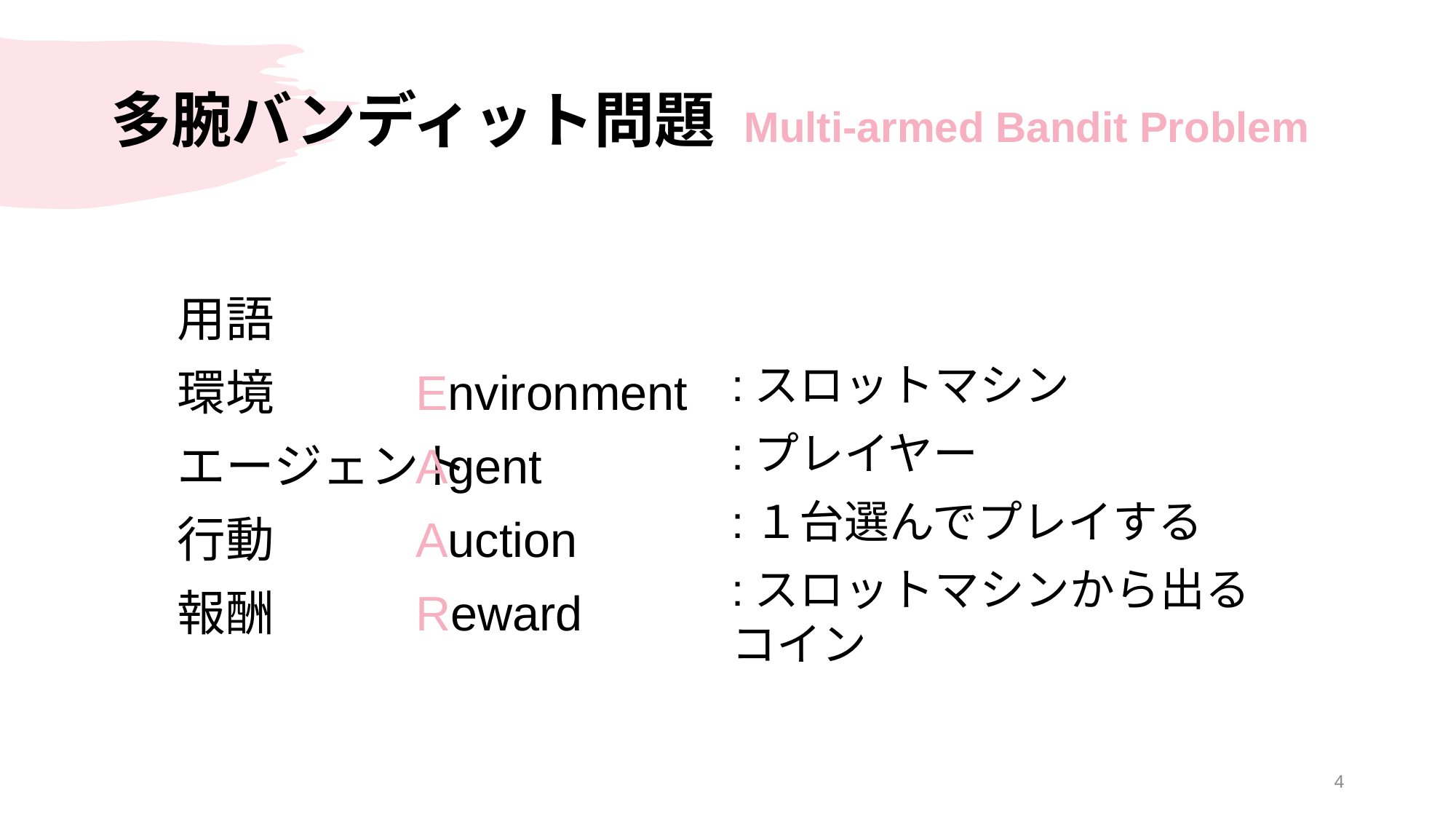

# 多腕バンディット問題 Multi-armed Bandit Problem
用語
環境
エージェント
行動
報酬

Environment
Agent
Auction
Reward

:スロットマシン
:プレイヤー
:１台選んでプレイする
:スロットマシンから出るコイン
4